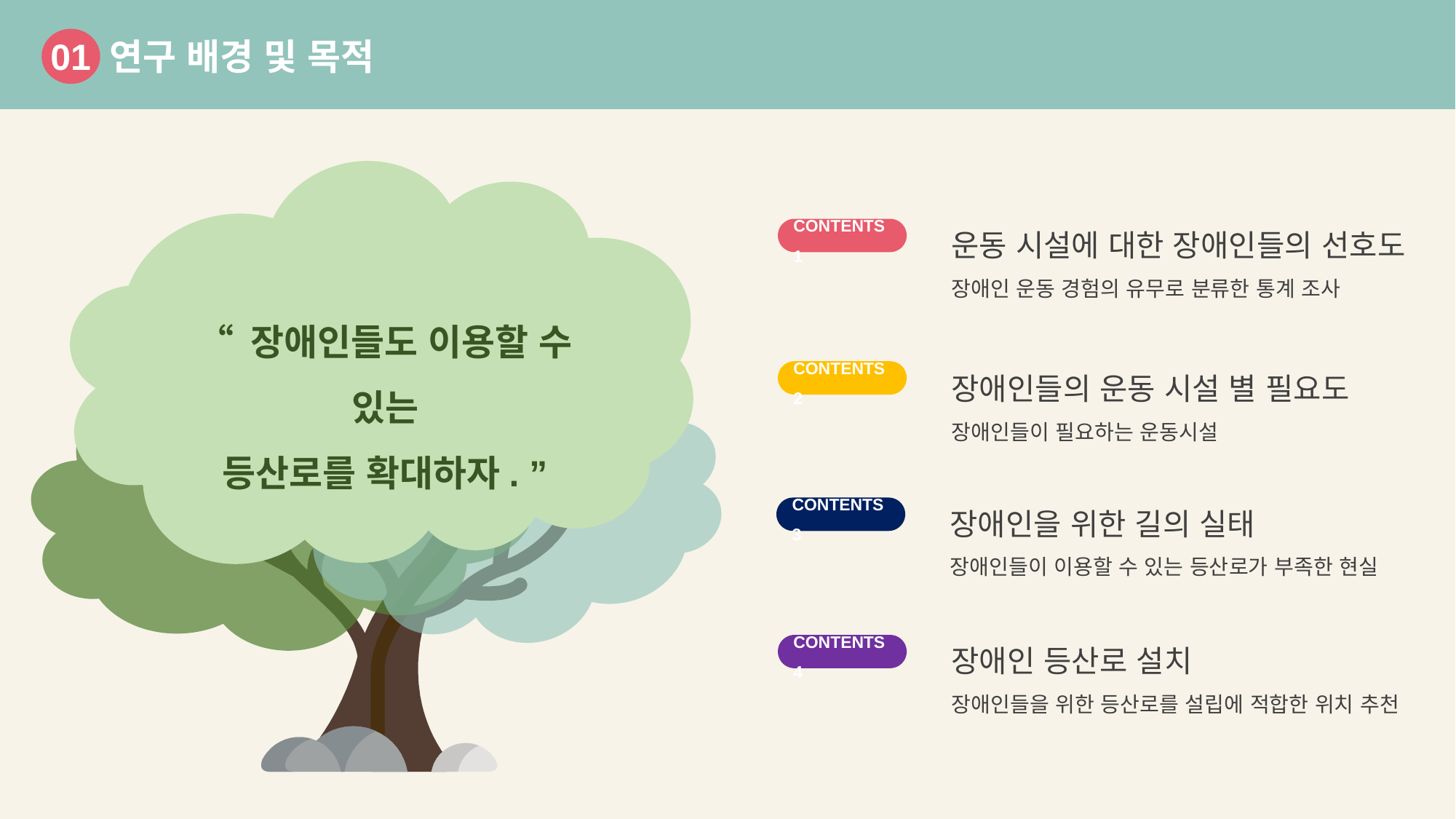

01 연구 배경 및 목적

운동 시설에 대한 장애인들의 선호도
장애인 운동 경험의 유무로 분류한 통계 조사
CONTENTS 1
“ 장애인들도 이용할 수 있는
등산로를 확대하자. ”
장애인들의 운동 시설 별 필요도
장애인들이 필요하는 운동시설
CONTENTS 2

장애인을 위한 길의 실태
장애인들이 이용할 수 있는 등산로가 부족한 현실
CONTENTS 3
장애인 등산로 설치
장애인들을 위한 등산로를 설립에 적합한 위치 추천
CONTENTS 4